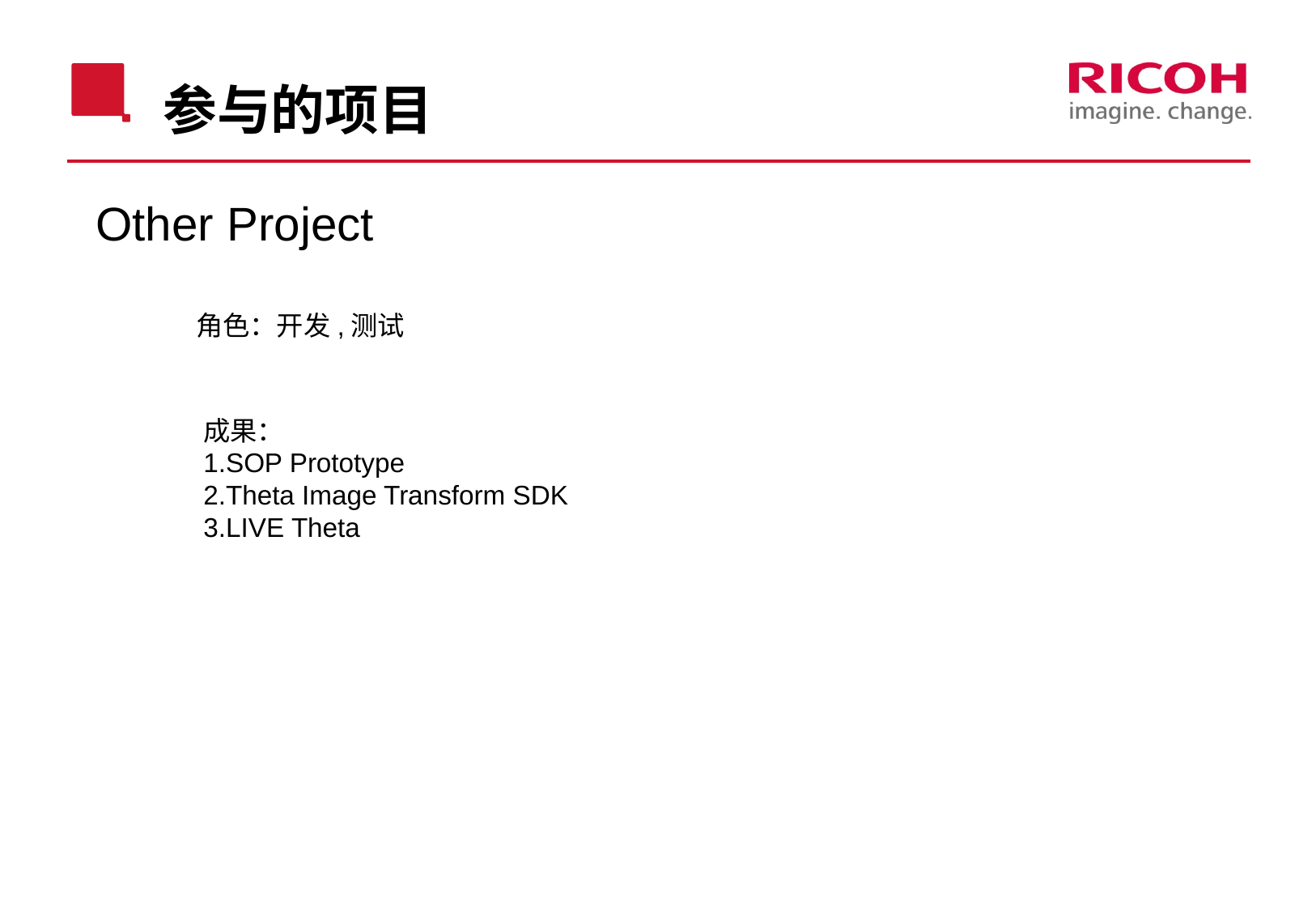

# 参与的项目
Other Project
角色：开发,测试
成果：
1.SOP Prototype
2.Theta Image Transform SDK
3.LIVE Theta